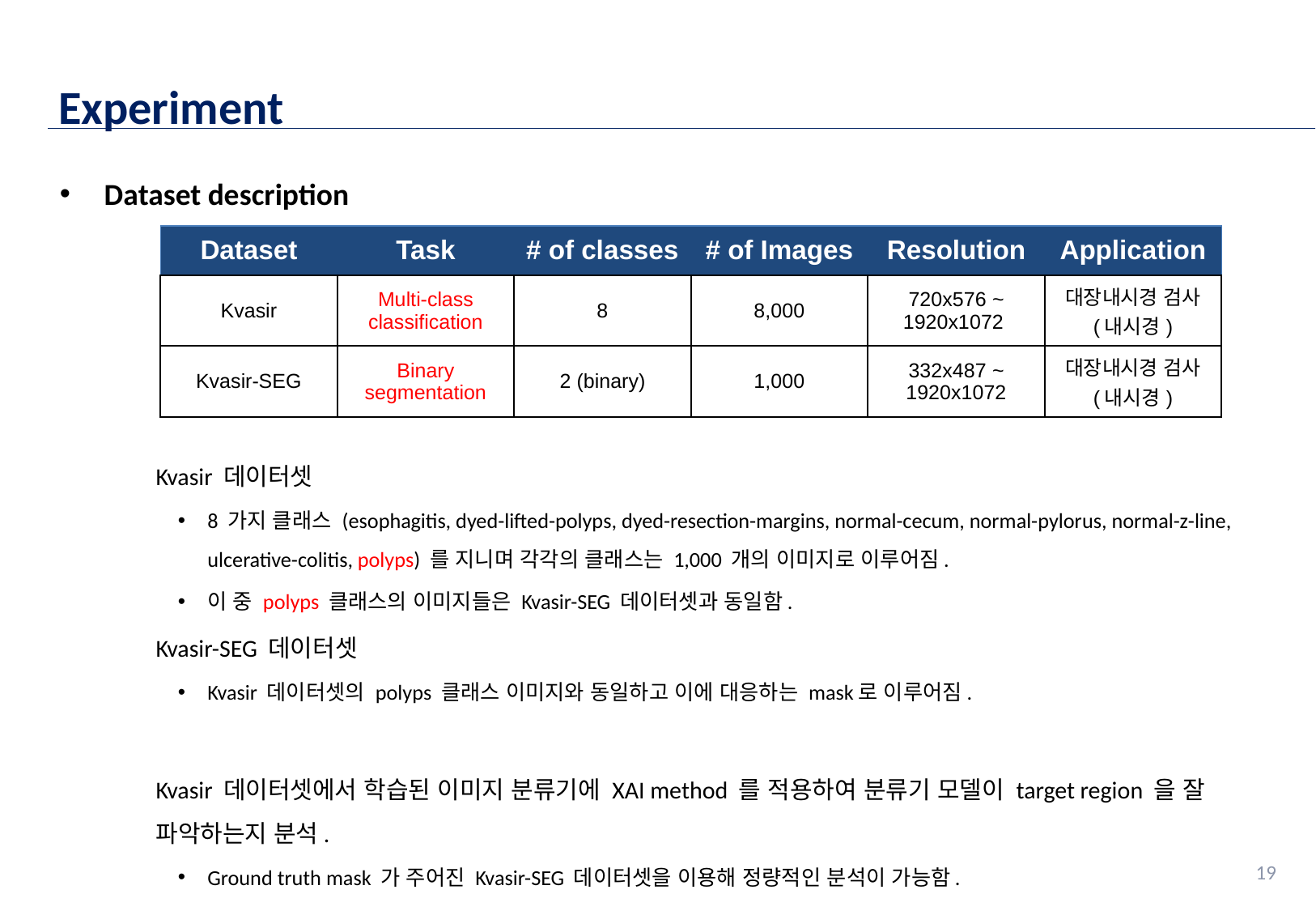

Experiment
Dataset description

Kvasir 데이터셋
8 가지 클래스 (esophagitis, dyed-lifted-polyps, dyed-resection-margins, normal-cecum, normal-pylorus, normal-z-line, ulcerative-colitis, polyps) 를 지니며 각각의 클래스는 1,000 개의 이미지로 이루어짐.
이 중 polyps 클래스의 이미지들은 Kvasir-SEG 데이터셋과 동일함.
Kvasir-SEG 데이터셋
Kvasir 데이터셋의 polyps 클래스 이미지와 동일하고 이에 대응하는 mask로 이루어짐.

Kvasir 데이터셋에서 학습된 이미지 분류기에 XAI method 를 적용하여 분류기 모델이 target region 을 잘 파악하는지 분석.
Ground truth mask 가 주어진 Kvasir-SEG 데이터셋을 이용해 정량적인 분석이 가능함.

| Dataset | Task | # of classes | # of Images | Resolution | Application |
| --- | --- | --- | --- | --- | --- |
| Kvasir | Multi-class classification | 8 | 8,000 | 720x576 ~ 1920x1072 | 대장내시경 검사 (내시경) |
| Kvasir-SEG | Binary segmentation | 2 (binary) | 1,000 | 332x487 ~ 1920x1072 | 대장내시경 검사 (내시경) |
19